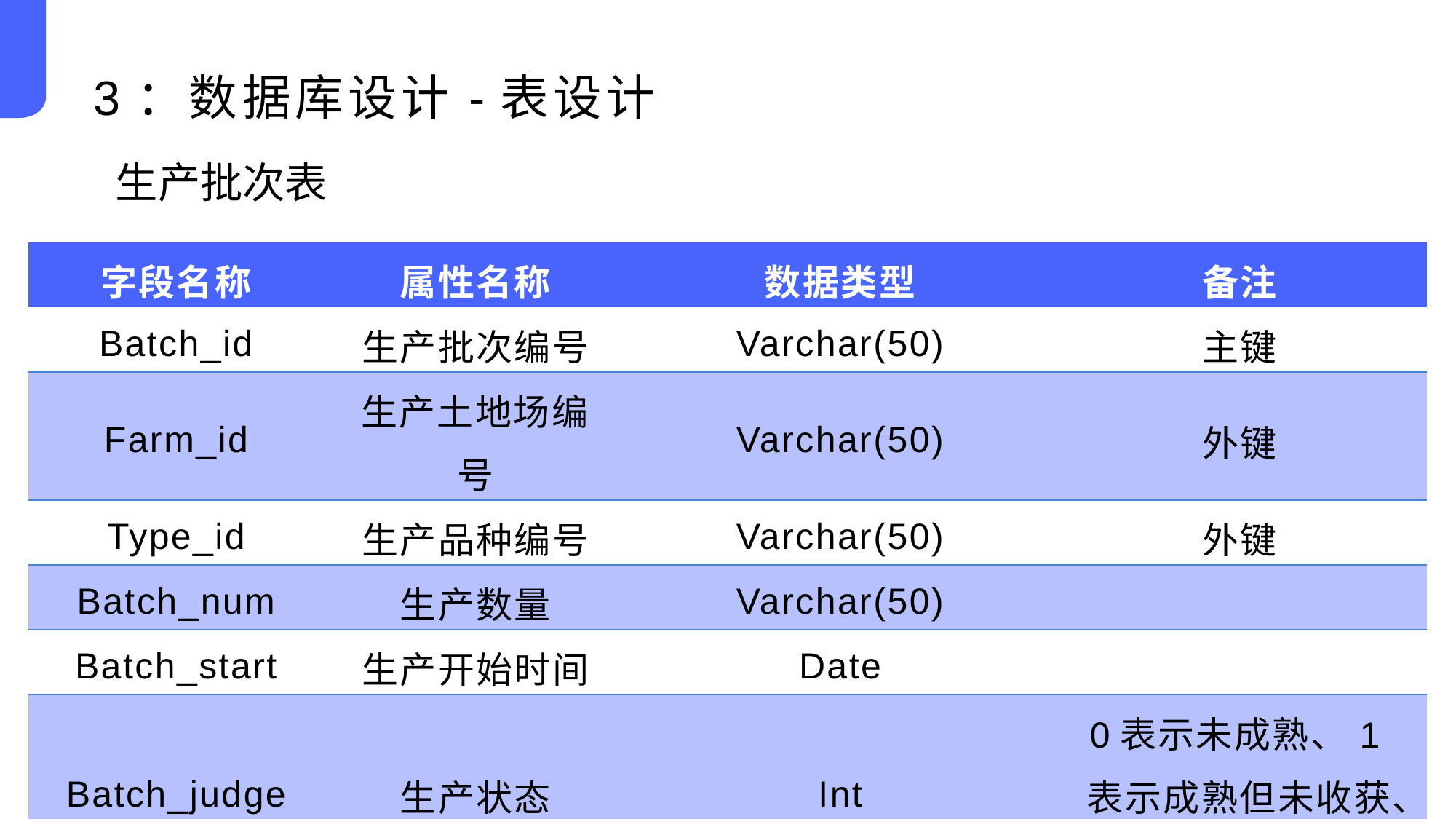

3：数据库设计-表设计
生产批次表
| 字段名称 | 属性名称 | 数据类型 | 备注 |
| --- | --- | --- | --- |
| Batch\_id | 生产批次编号 | Varchar(50) | 主键 |
| Farm\_id | 生产土地场编号 | Varchar(50) | 外键 |
| Type\_id | 生产品种编号 | Varchar(50) | 外键 |
| Batch\_num | 生产数量 | Varchar(50) |  |
| Batch\_start | 生产开始时间 | Date |  |
| Batch\_judge | 生产状态 | Int | 0表示未成熟、1表示成熟但未收获、2表示已收获 |